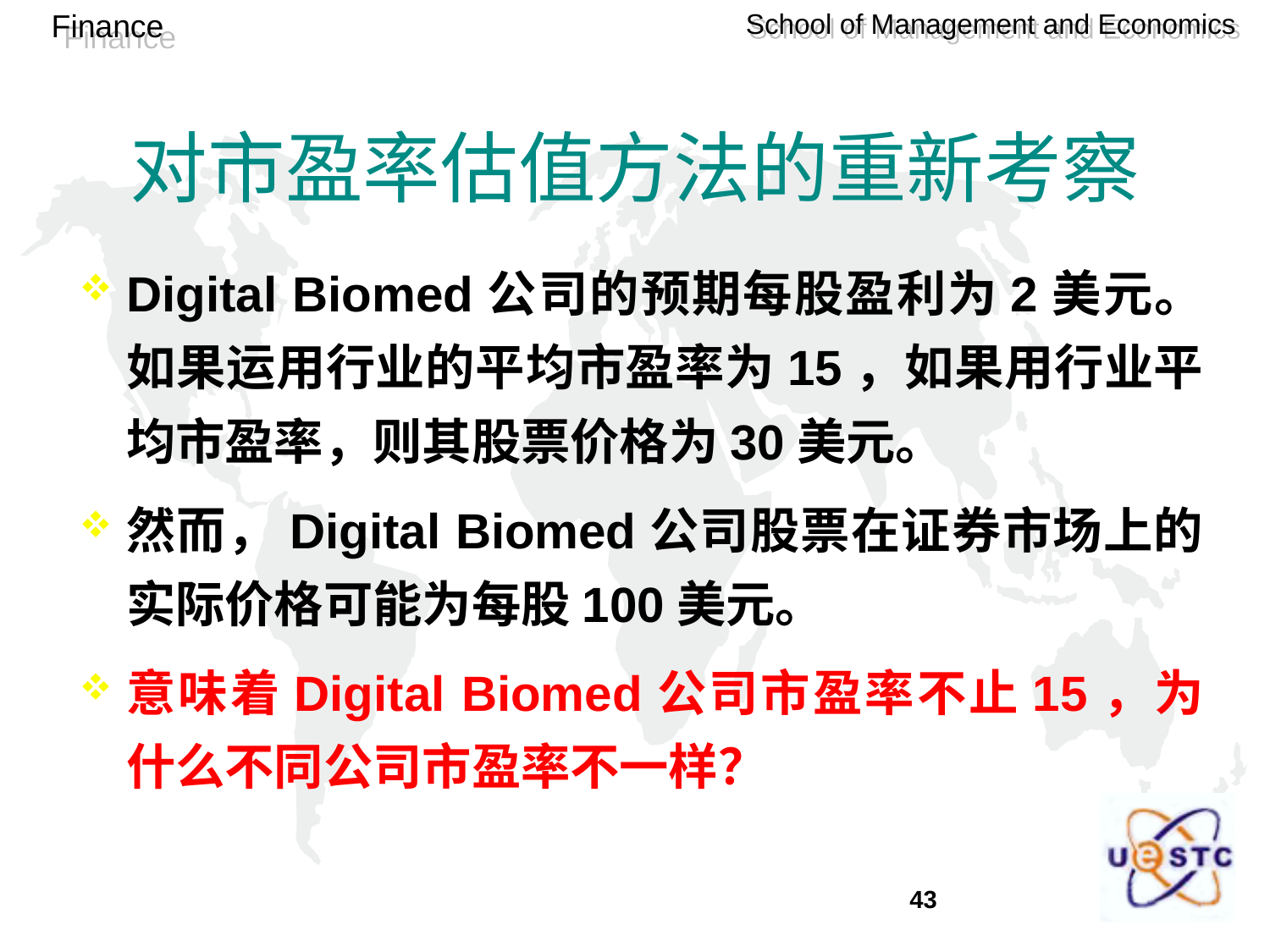

对市盈率估值方法的重新考察
Digital Biomed公司的预期每股盈利为2美元。如果运用行业的平均市盈率为15，如果用行业平均市盈率，则其股票价格为30美元。
然而，Digital Biomed公司股票在证券市场上的实际价格可能为每股100美元。
意味着Digital Biomed公司市盈率不止15，为什么不同公司市盈率不一样？